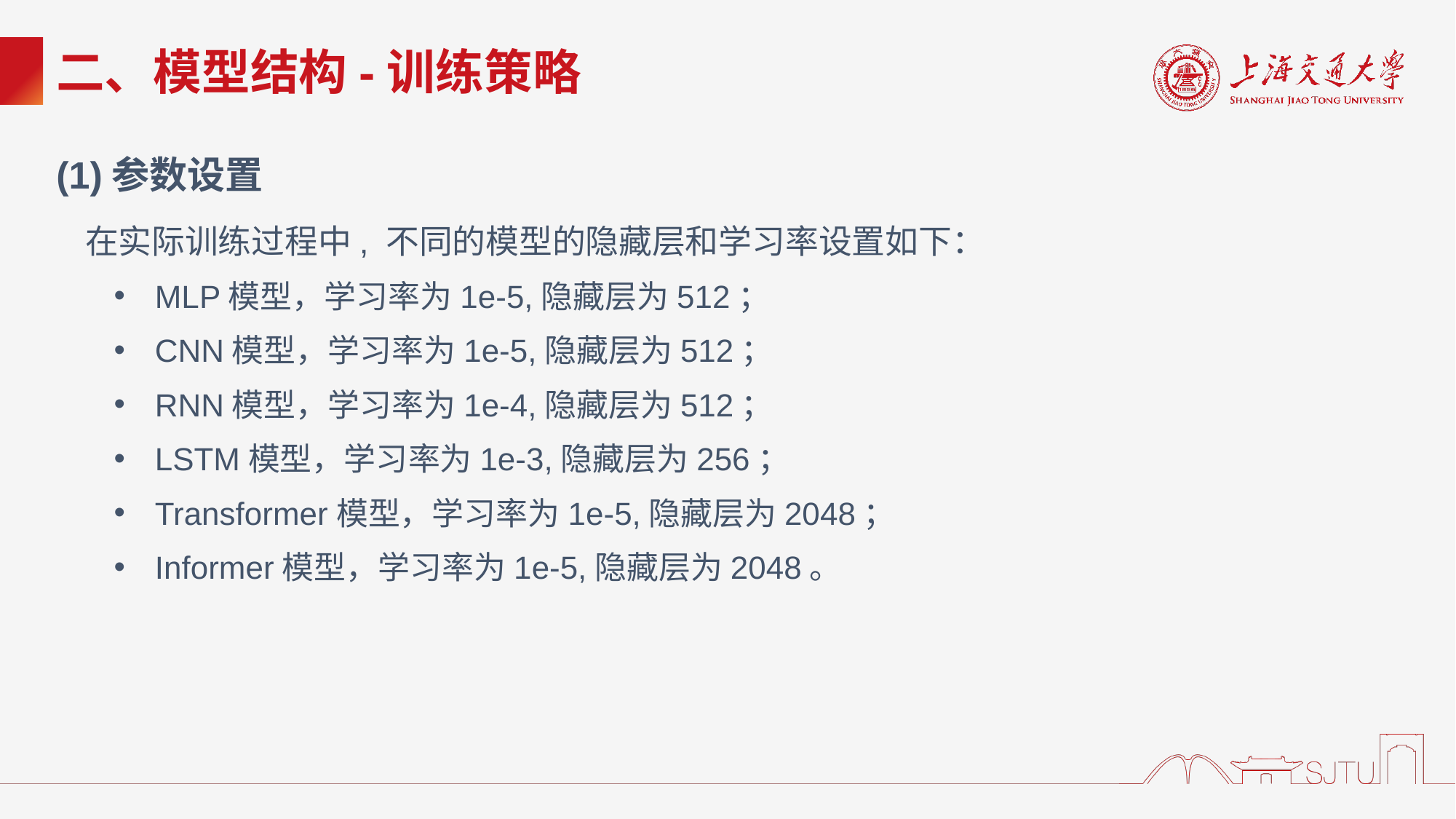

# 二、模型结构-训练策略
(1)参数设置
在实际训练过程中, 不同的模型的隐藏层和学习率设置如下：
MLP模型，学习率为1e-5,隐藏层为512；
CNN模型，学习率为1e-5,隐藏层为512；
RNN模型，学习率为1e-4,隐藏层为512；
LSTM模型，学习率为1e-3,隐藏层为256；
Transformer模型，学习率为1e-5,隐藏层为2048；
Informer模型，学习率为1e-5,隐藏层为2048。